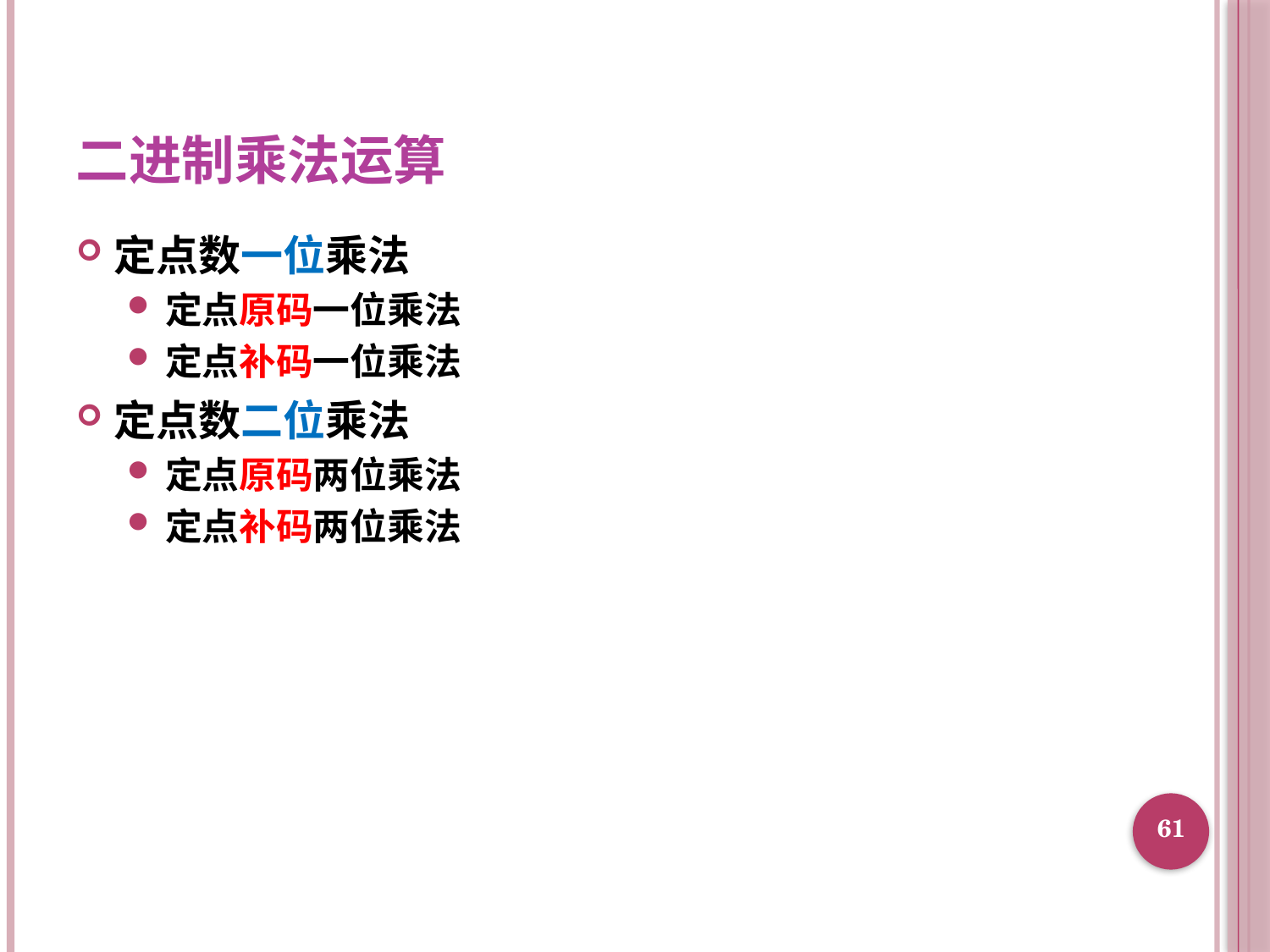

# 二进制乘法运算
定点数一位乘法
定点原码一位乘法
定点补码一位乘法
定点数二位乘法
定点原码两位乘法
定点补码两位乘法
61